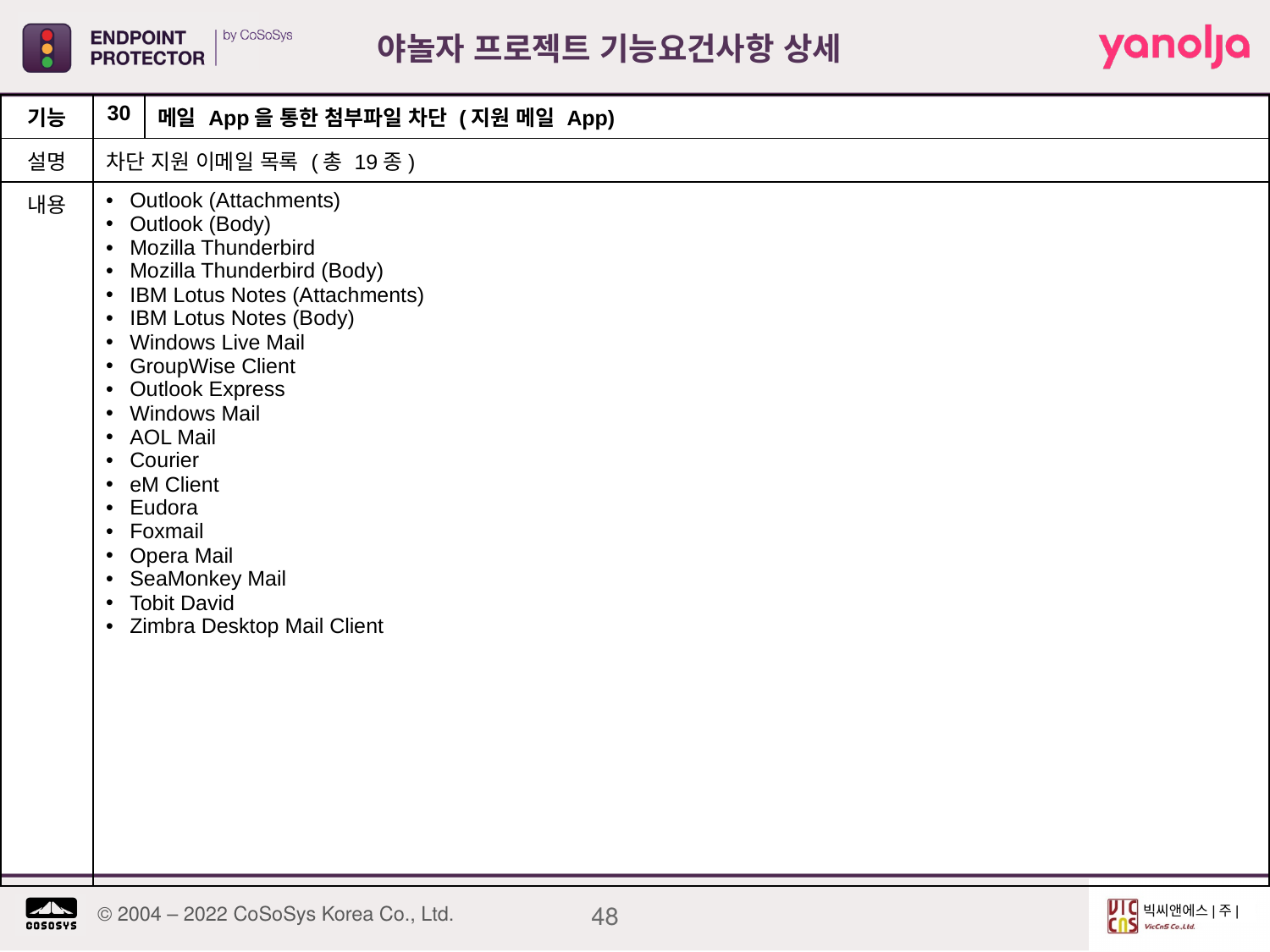

야놀자 프로젝트 기능요건사항 상세
| 기능 | 30 | 메일 App을 통한 첨부파일 차단 (지원 메일 App) |
| --- | --- | --- |
| 설명 | 차단 지원 이메일 목록 (총 19종) |  |
| 내용 | Outlook (Attachments) Outlook (Body) Mozilla Thunderbird Mozilla Thunderbird (Body) IBM Lotus Notes (Attachments) IBM Lotus Notes (Body) Windows Live Mail GroupWise Client Outlook Express Windows Mail AOL Mail Courier eM Client Eudora Foxmail Opera Mail SeaMonkey Mail Tobit David Zimbra Desktop Mail Client |  |
48